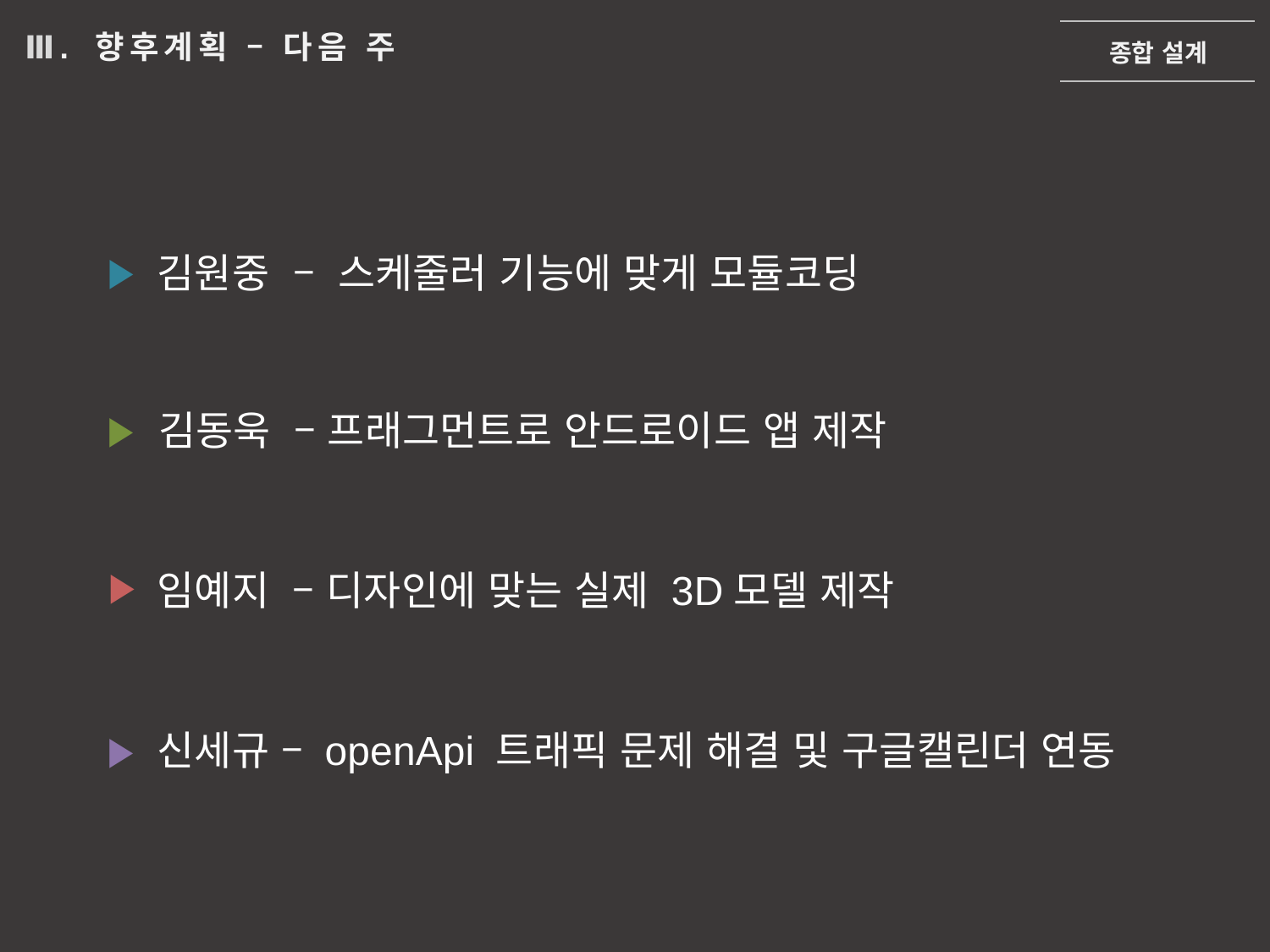

종합 설계
Ⅲ. 향후계획 – 다음 주

▶
김원중  –  스케줄러 기능에 맞게 모듈코딩
▶
김동욱  – 프래그먼트로 안드로이드 앱 제작
▶
임예지  – 디자인에 맞는 실제 3D모델 제작
▶
신세규 – openApi 트래픽 문제 해결 및 구글캘린더 연동